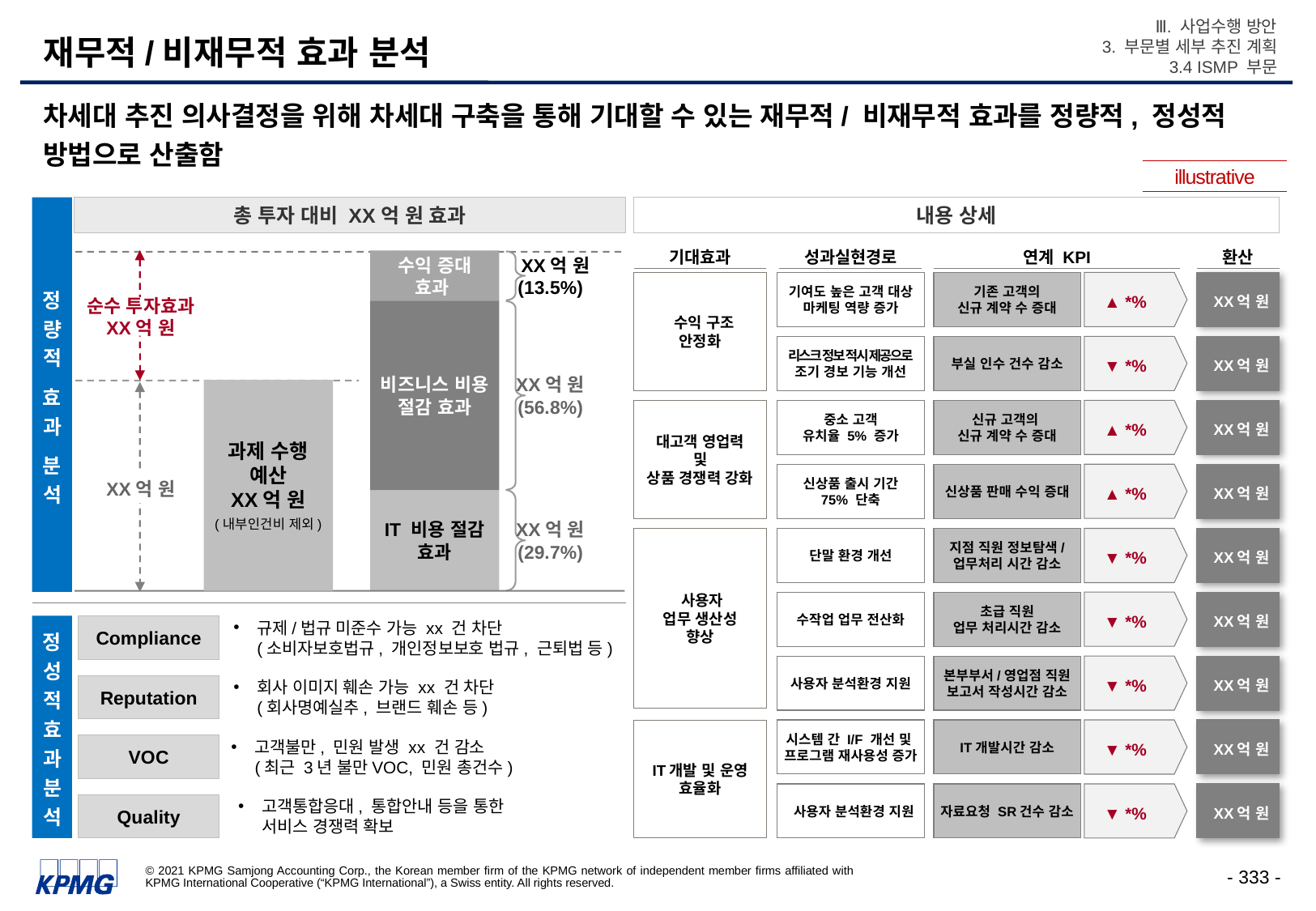

Ⅲ. 사업수행 방안
3. 부문별 세부 추진 계획
3.4 ISMP 부문
# 재무적/비재무적 효과 분석
차세대 추진 의사결정을 위해 차세대 구축을 통해 기대할 수 있는 재무적/ 비재무적 효과를 정량적, 정성적 방법으로 산출함

illustrative
정량적
효과
분석
총 투자 대비 XX억 원 효과
내용 상세
기대효과
성과실현경로
연계 KPI
환산

수익 증대
효과
    XX억 원
  (13.5%)

순수 투자효과
XX억 원
비즈니스 비용 절감 효과
  XX억 원
  (56.8%)
과제 수행
예산
XX억 원
(내부인건비 제외)

XX억 원
IT 비용 절감 효과
  XX억 원
  (29.7%)
 수익 구조
안정화
기여도 높은 고객 대상
마케팅 역량 증가
기존 고객의
신규 계약 수 증대
▲ *%
XX억 원
리스크 정보 적시 제공으로
조기 경보 기능 개선
부실 인수 건수 감소
▼ *%
XX억 원
대고객 영업력
및
상품 경쟁력 강화
중소 고객
유치율 5% 증가
신규 고객의
신규 계약 수 증대
▲ *%
XX억 원
신상품 출시 기간
75% 단축
신상품 판매 수익 증대
▲ *%
XX억 원
단말 환경 개선
지점 직원 정보탐색/
업무처리 시간 감소
▼ *%
XX억 원
 사용자
업무 생산성
향상
수작업 업무 전산화
초급 직원
업무 처리시간 감소
▼ *%
XX억 원
Compliance
규제/법규 미준수 가능 xx 건 차단
(소비자보호법규, 개인정보보호 법규, 근퇴법 등)
정성적 효과 분석
사용자 분석환경 지원
본부부서/영업점 직원
보고서 작성시간 감소
▼ *%
XX억 원
Reputation
회사 이미지 훼손 가능 xx 건 차단
(회사명예실추, 브랜드 훼손 등)
IT개발 및 운영
효율화
시스템 간 I/F 개선 및
프로그램 재사용성 증가
IT개발시간 감소
▼ *%
XX억 원
VOC
고객불만, 민원 발생 xx 건 감소
(최근 3년 불만VOC, 민원 총건수)
 사용자 분석환경 지원
자료요청 SR건수 감소
▼ *%
XX억 원
Quality
고객통합응대, 통합안내 등을 통한
서비스 경쟁력 확보